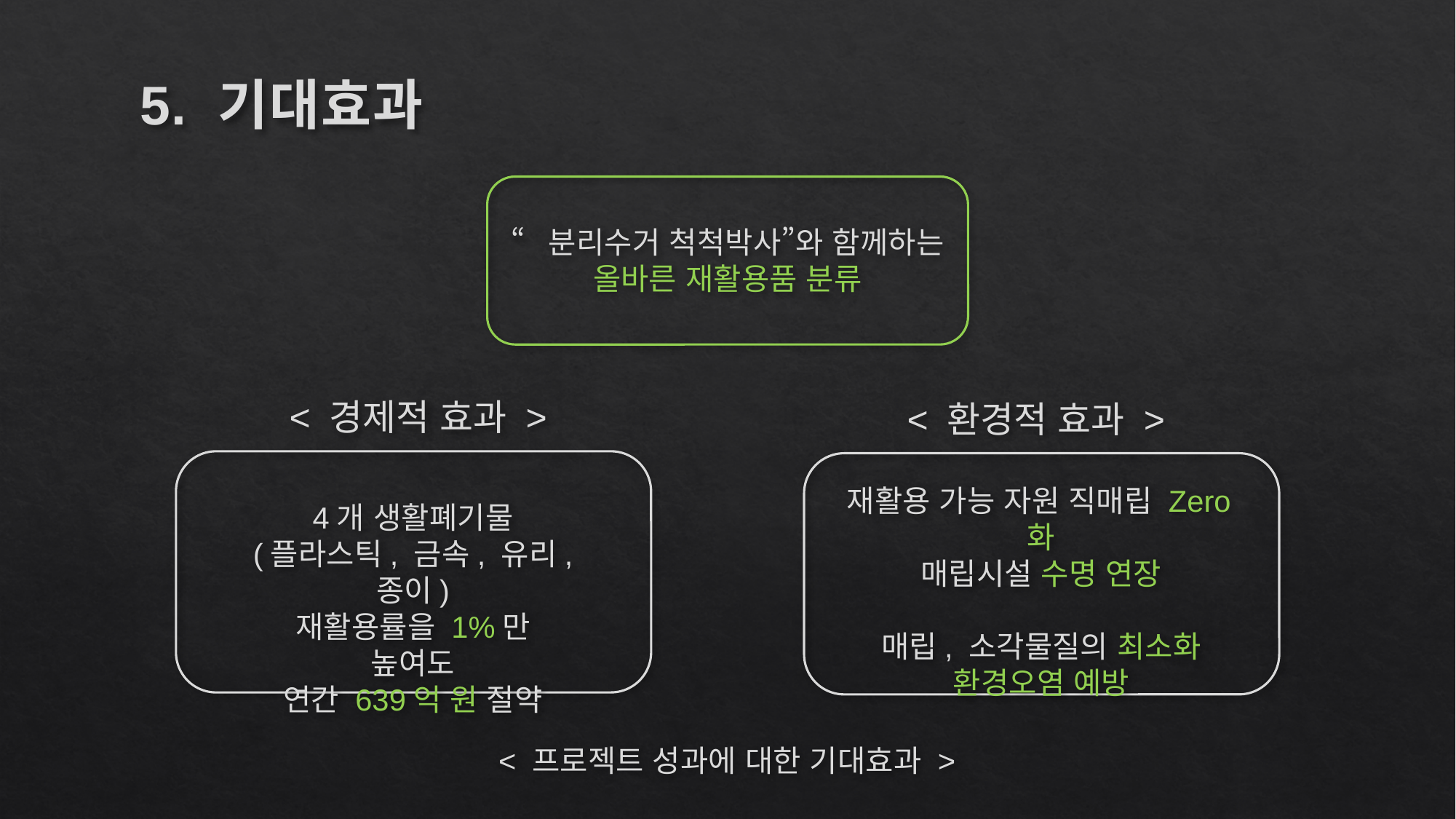

# 5. 기대효과

“분리수거 척척박사”와 함께하는
올바른 재활용품 분류
 < 경제적 효과 >
< 환경적 효과 >

재활용 가능 자원 직매립 Zero화
매립시설 수명 연장

매립, 소각물질의 최소화
환경오염 예방
4개 생활폐기물
(플라스틱, 금속, 유리, 종이)
재활용률을 1%만 높여도
연간 639억 원 절약
< 프로젝트 성과에 대한 기대효과 >